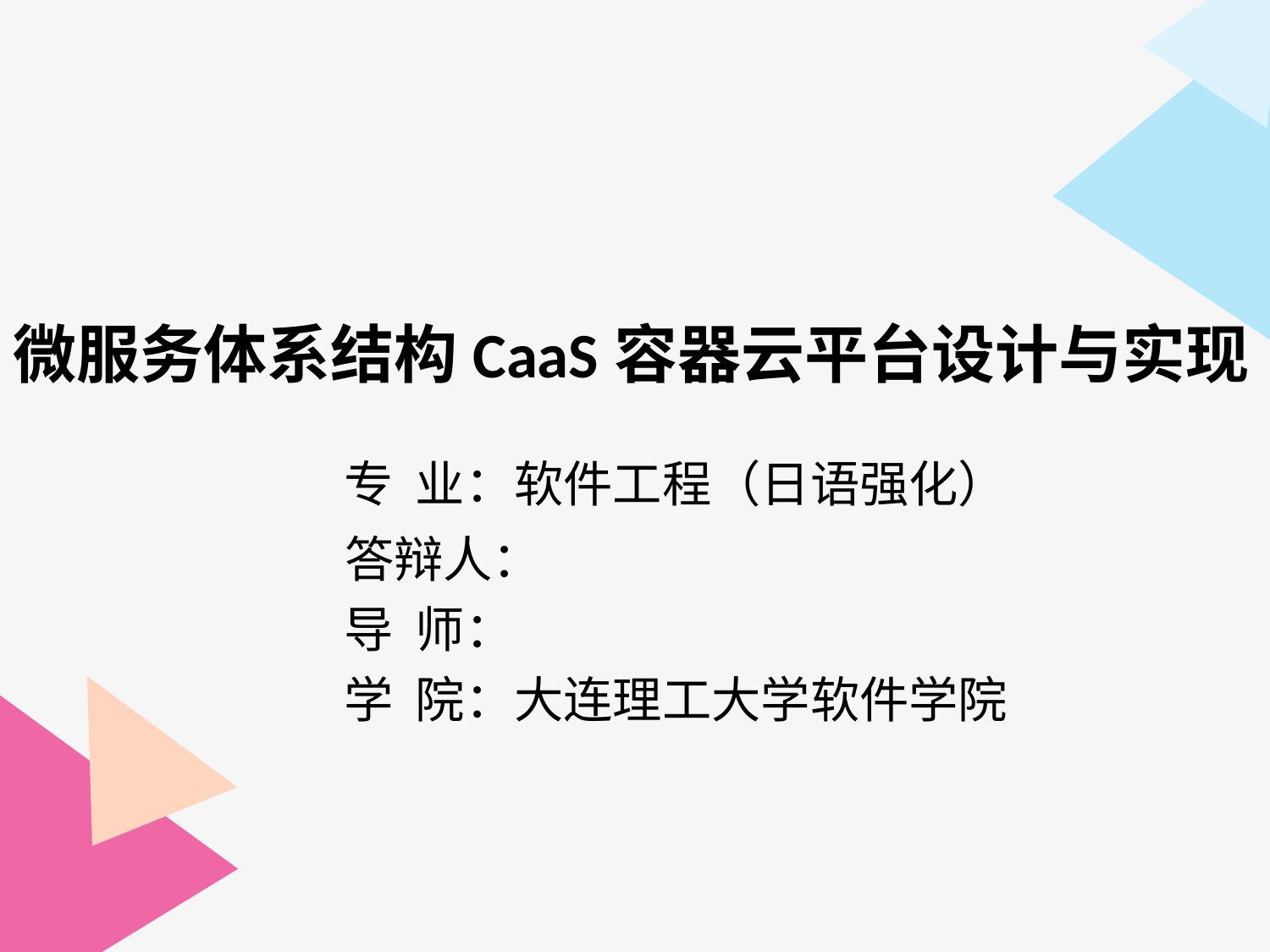

微服务体系结构CaaS容器云平台设计与实现
专  业：软件工程（日语强化）
答辩人：
导  师：
学  院：大连理工大学软件学院